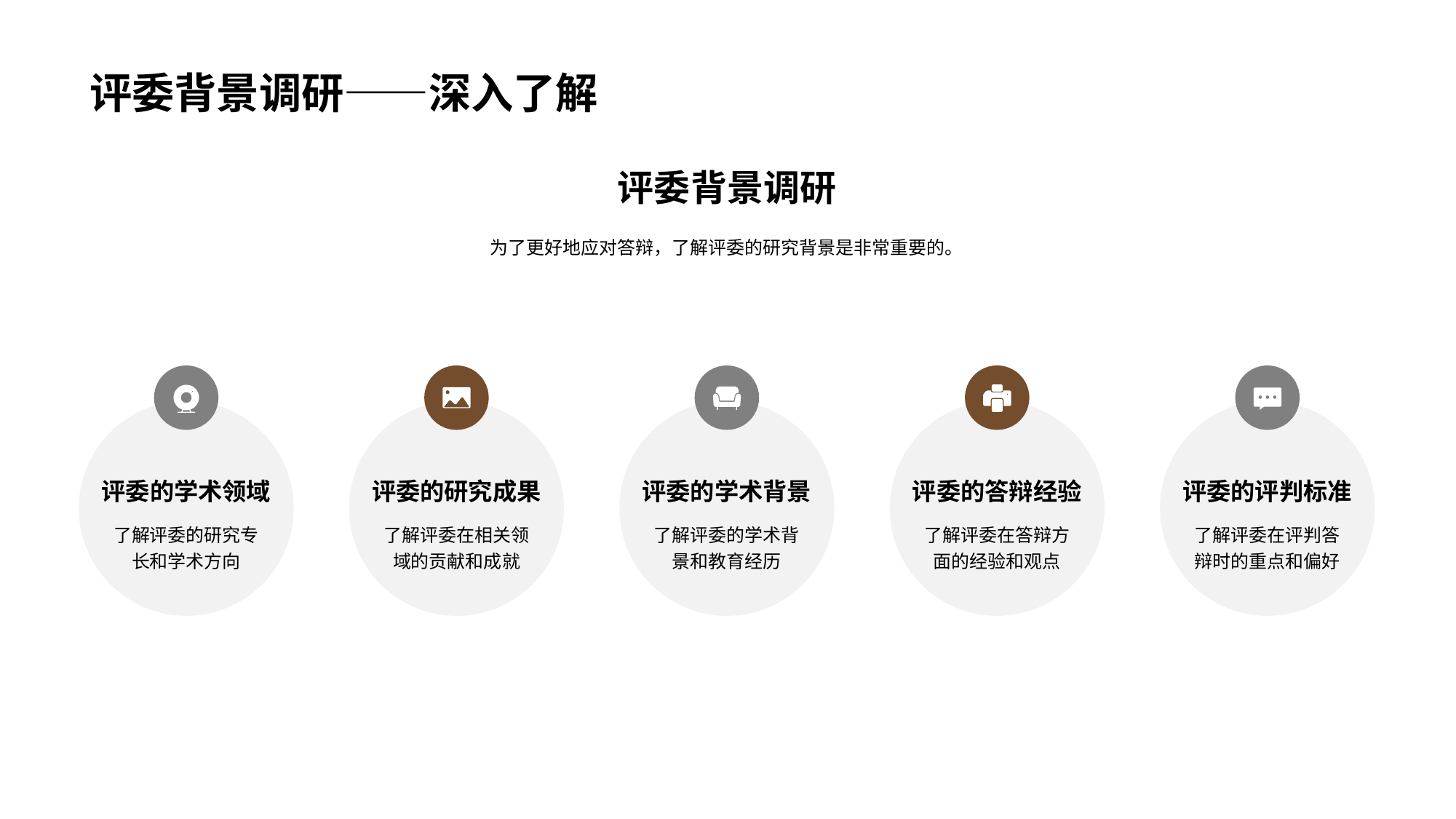

# 评委背景调研——深入了解
评委背景调研
为了更好地应对答辩，了解评委的研究背景是非常重要的。

评委的学术领域
了解评委的研究专长和学术方向

评委的研究成果
了解评委在相关领域的贡献和成就

评委的学术背景
了解评委的学术背景和教育经历

评委的答辩经验
了解评委在答辩方面的经验和观点

评委的评判标准
了解评委在评判答辩时的重点和偏好